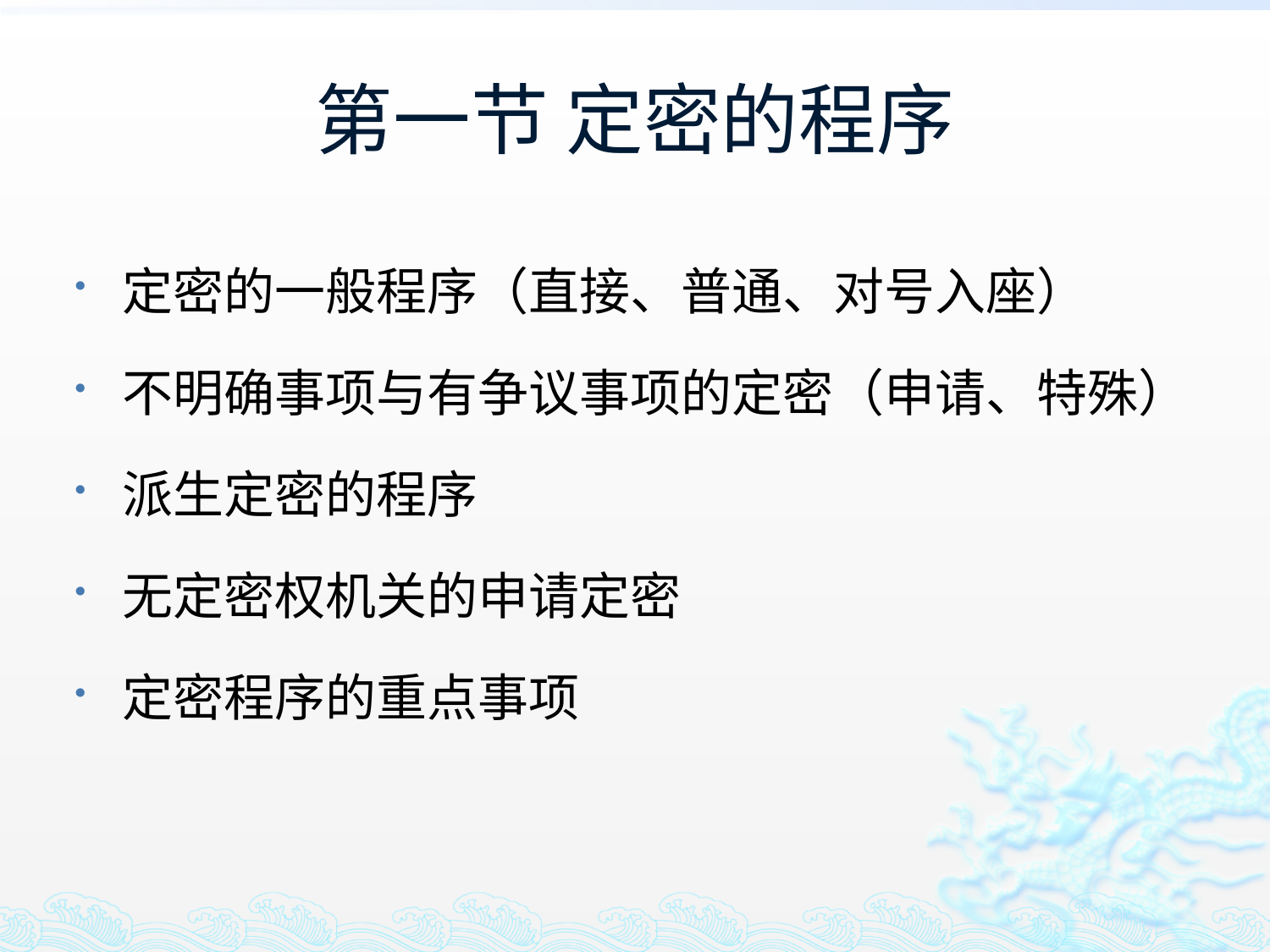

# 第一节 定密的程序
定密的一般程序（直接、普通、对号入座）
不明确事项与有争议事项的定密（申请、特殊）
派生定密的程序
无定密权机关的申请定密
定密程序的重点事项